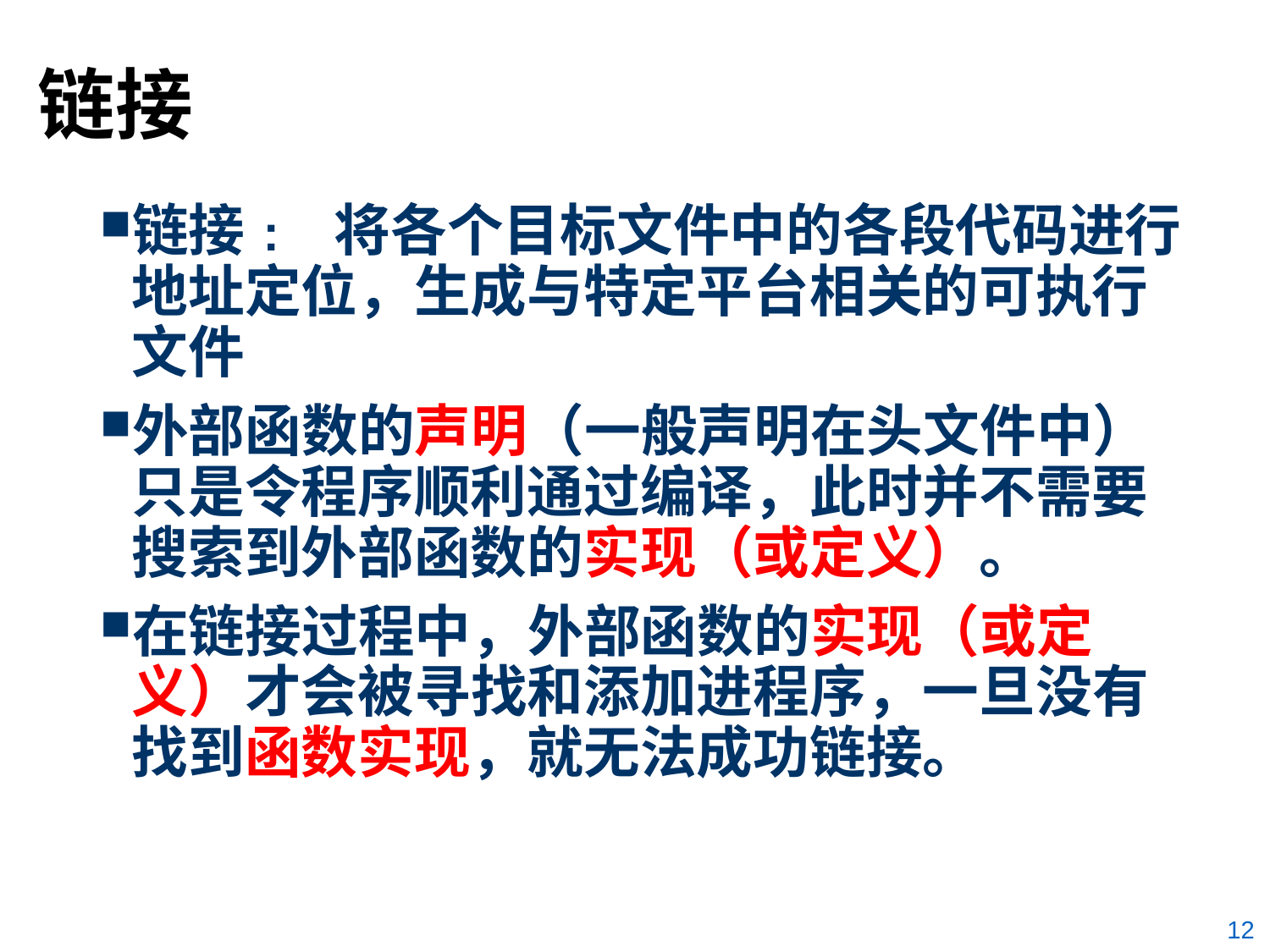

# 链接
链接: 将各个目标文件中的各段代码进行地址定位，生成与特定平台相关的可执行文件
外部函数的声明（一般声明在头文件中）只是令程序顺利通过编译，此时并不需要搜索到外部函数的实现（或定义）。
在链接过程中，外部函数的实现（或定义）才会被寻找和添加进程序，一旦没有找到函数实现，就无法成功链接。

12